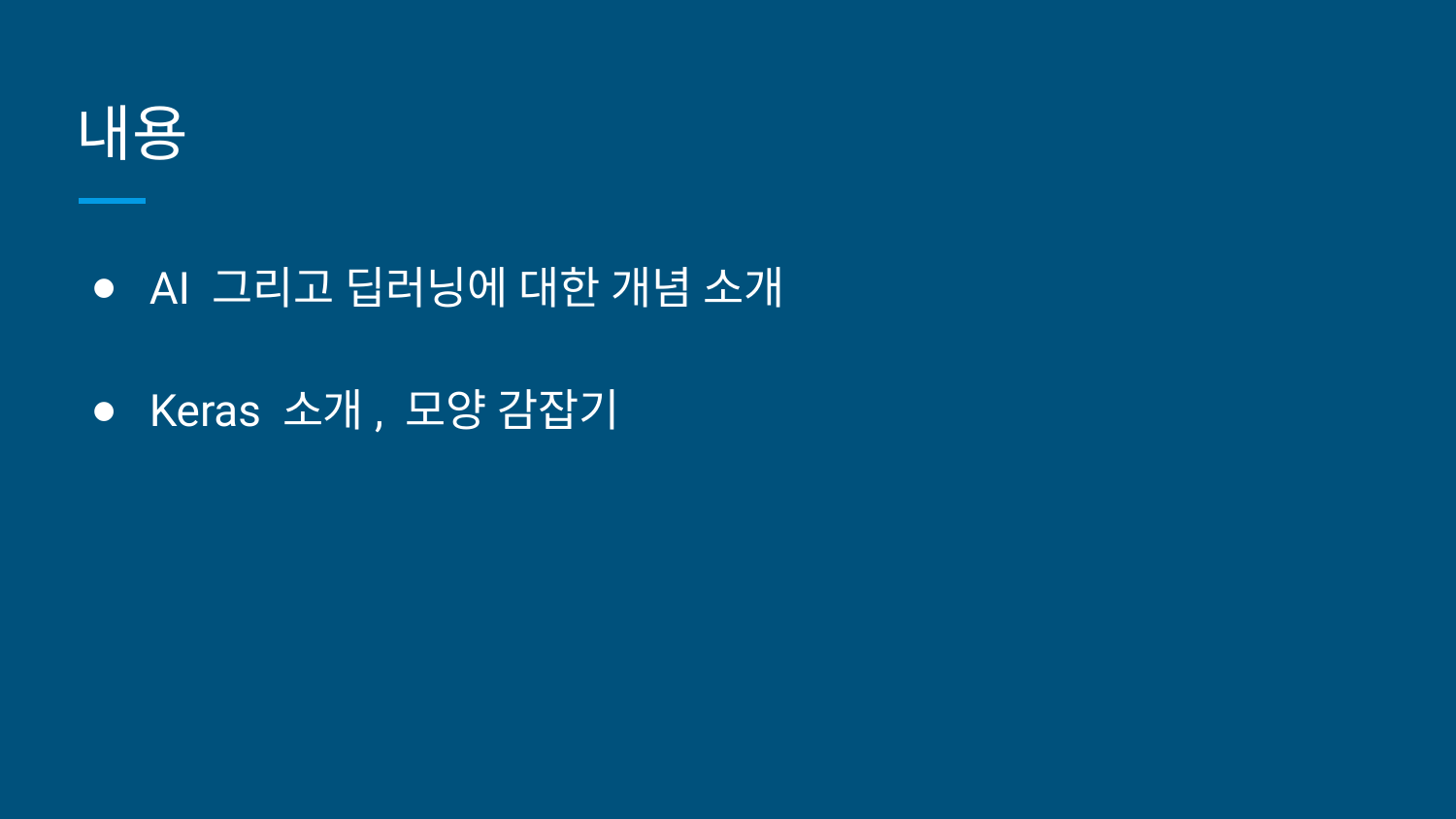

# 내용
AI 그리고 딥러닝에 대한 개념 소개

Keras 소개, 모양 감잡기